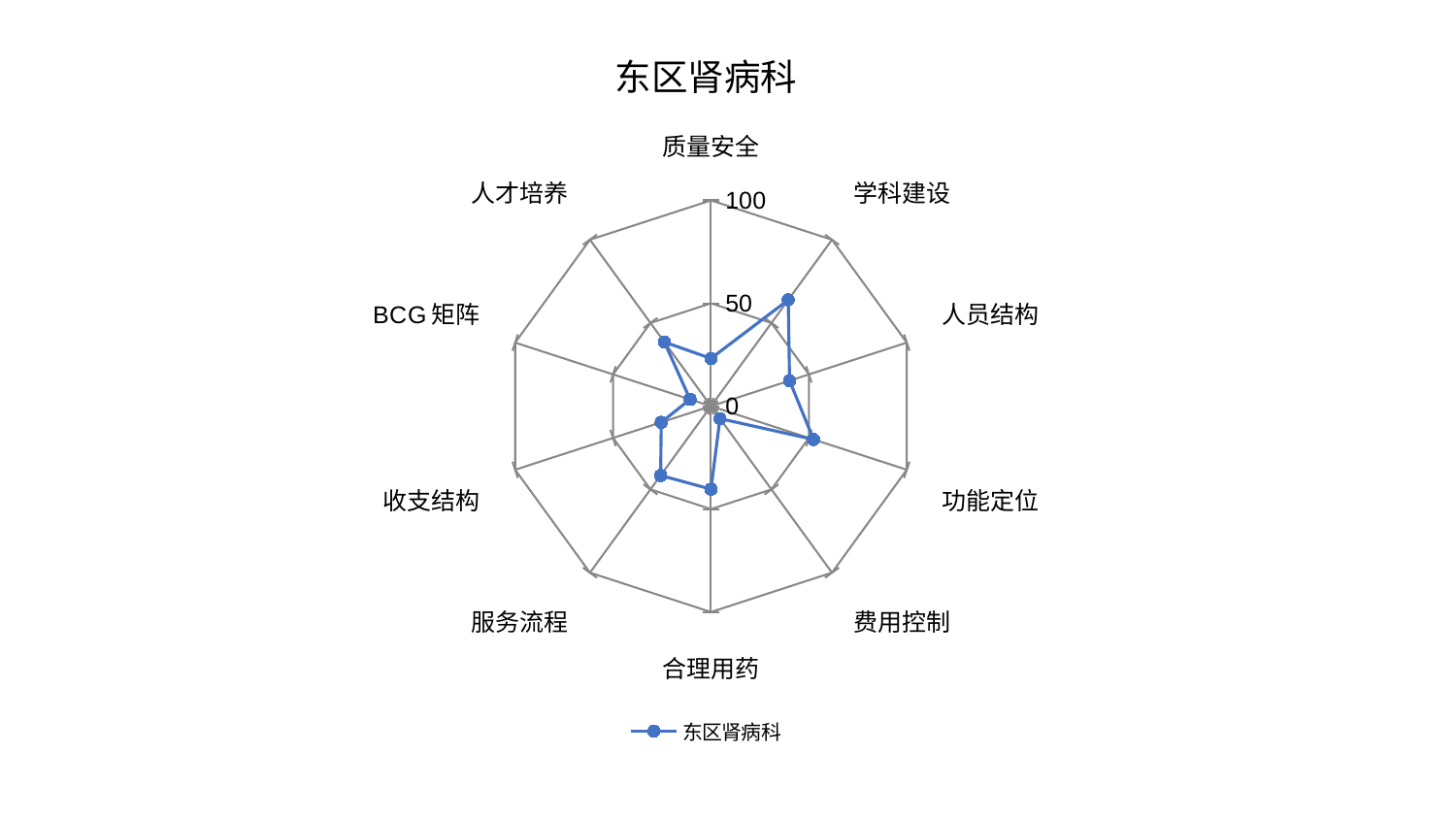

### Chart: 东区肾病科

| Category | 东区肾病科 |
|---|---|
| 质量安全 | 23.203520282267583 |
| 学科建设 | 63.85181796558634 |
| 人员结构 | 40.15650231161166 |
| 功能定位 | 52.38519069980168 |
| 费用控制 | 7.48179916377585 |
| 合理用药 | 40.322982622748604 |
| 服务流程 | 41.62262899806681 |
| 收支结构 | 25.433682931010175 |
| BCG矩阵 | 10.670645318897034 |
| 人才培养 | 38.51471168392002 |
126